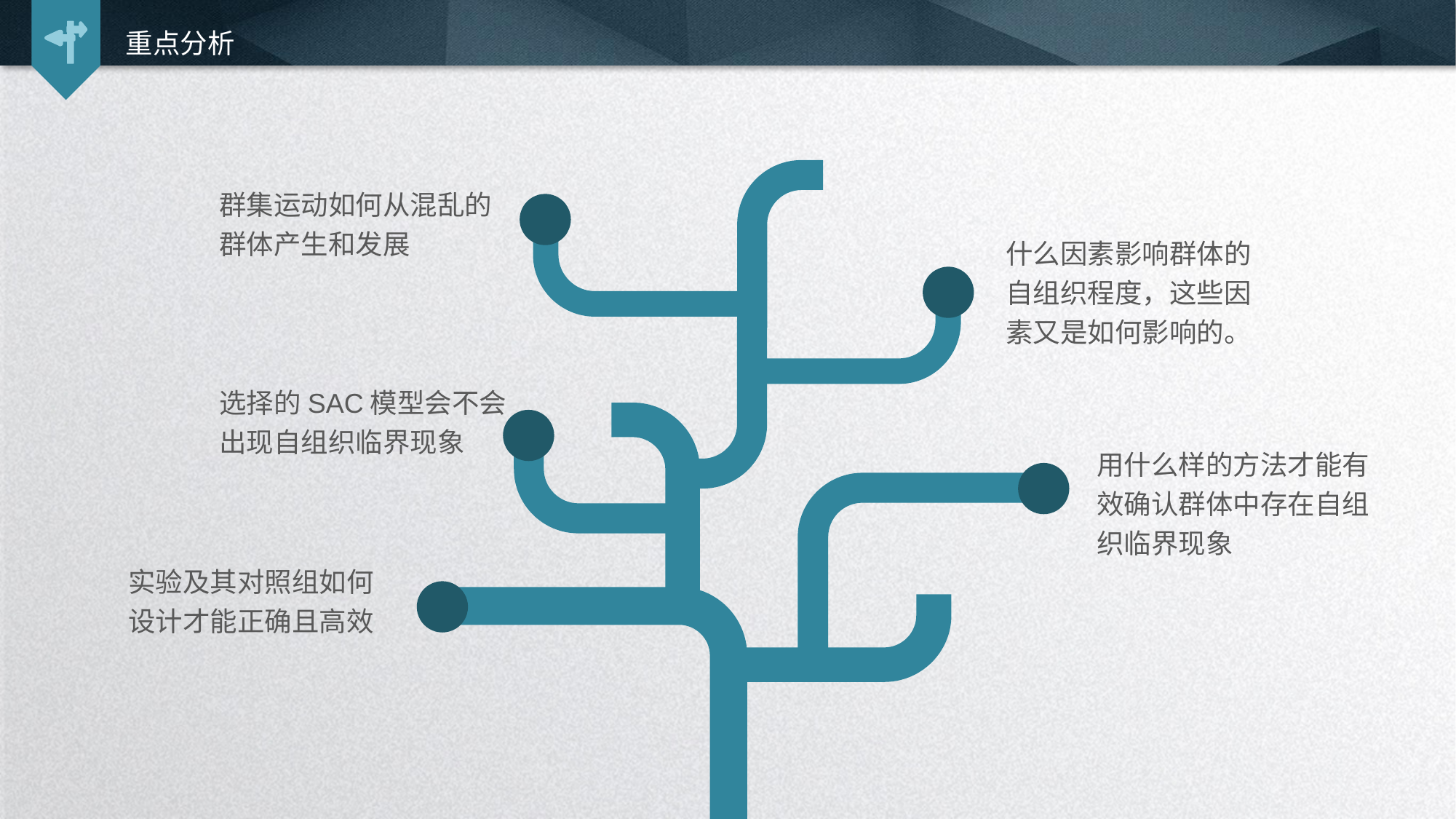

重点分析

群集运动如何从混乱的群体产生和发展

什么因素影响群体的自组织程度，这些因素又是如何影响的。

选择的SAC模型会不会出现自组织临界现象

用什么样的方法才能有效确认群体中存在自组织临界现象

实验及其对照组如何设计才能正确且高效

延时符